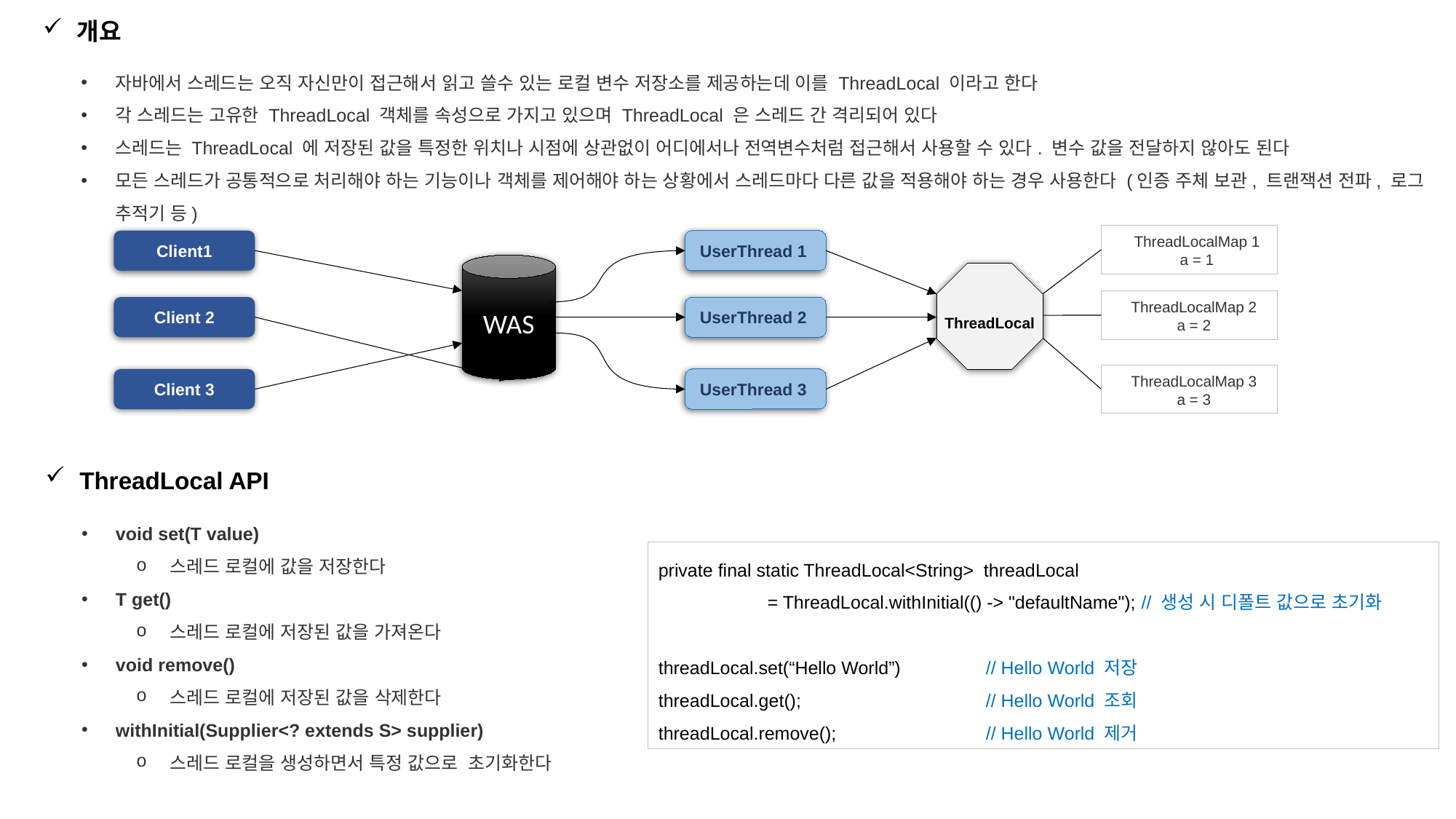

개요
자바에서 스레드는 오직 자신만이 접근해서 읽고 쓸수 있는 로컬 변수 저장소를 제공하는데 이를 ThreadLocal 이라고 한다
각 스레드는 고유한 ThreadLocal 객체를 속성으로 가지고 있으며 ThreadLocal 은 스레드 간 격리되어 있다
스레드는 ThreadLocal 에 저장된 값을 특정한 위치나 시점에 상관없이 어디에서나 전역변수처럼 접근해서 사용할 수 있다. 변수 값을 전달하지 않아도 된다
모든 스레드가 공통적으로 처리해야 하는 기능이나 객체를 제어해야 하는 상황에서 스레드마다 다른 값을 적용해야 하는 경우 사용한다 (인증 주체 보관, 트랜잭션 전파, 로그 추적기 등)

ThreadLocalMap 1
a = 1
Client1
UserThread 1
WAS

ThreadLocalMap 2
a = 2
UserThread 2
Client 2
ThreadLocal

ThreadLocalMap 3
a = 3
Client 3
UserThread 3
ThreadLocal API
void set(T value)
스레드 로컬에 값을 저장한다
T get()
스레드 로컬에 저장된 값을 가져온다
void remove()
스레드 로컬에 저장된 값을 삭제한다
withInitial(Supplier<? extends S> supplier)
스레드 로컬을 생성하면서 특정 값으로  초기화한다
private final static ThreadLocal<String>  threadLocal
	= ThreadLocal.withInitial(() -> "defaultName"); // 생성 시 디폴트 값으로 초기화

threadLocal.set(“Hello World”)	// Hello World 저장
threadLocal.get();             		// Hello World 조회
threadLocal.remove();    		// Hello World 제거